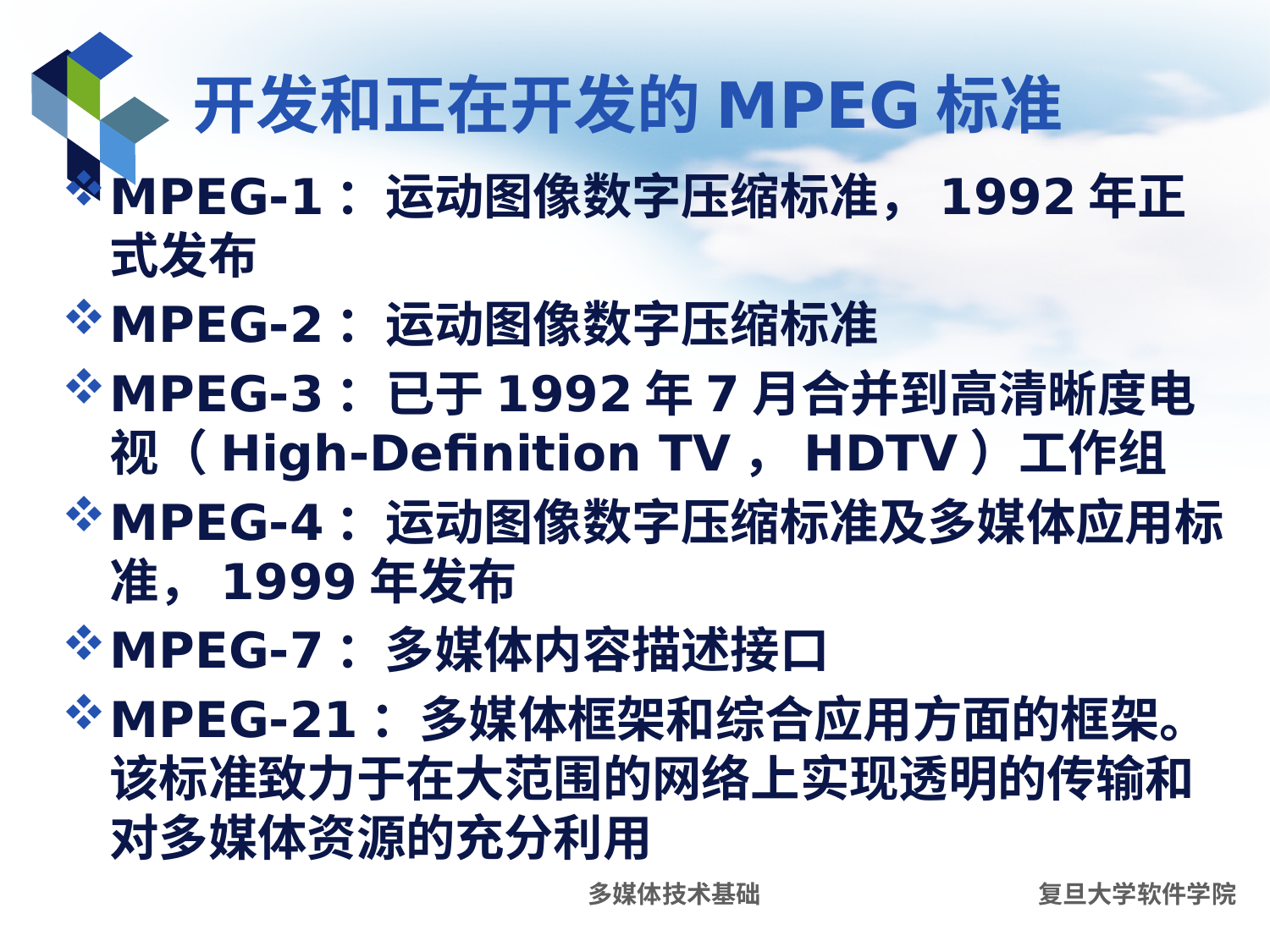

# 开发和正在开发的MPEG标准
MPEG-1：运动图像数字压缩标准，1992年正式发布
MPEG-2：运动图像数字压缩标准
MPEG-3：已于1992年7月合并到高清晰度电视（High-Definition TV，HDTV）工作组
MPEG-4：运动图像数字压缩标准及多媒体应用标准，1999年发布
MPEG-7：多媒体内容描述接口
MPEG-21：多媒体框架和综合应用方面的框架。该标准致力于在大范围的网络上实现透明的传输和对多媒体资源的充分利用
多媒体技术基础